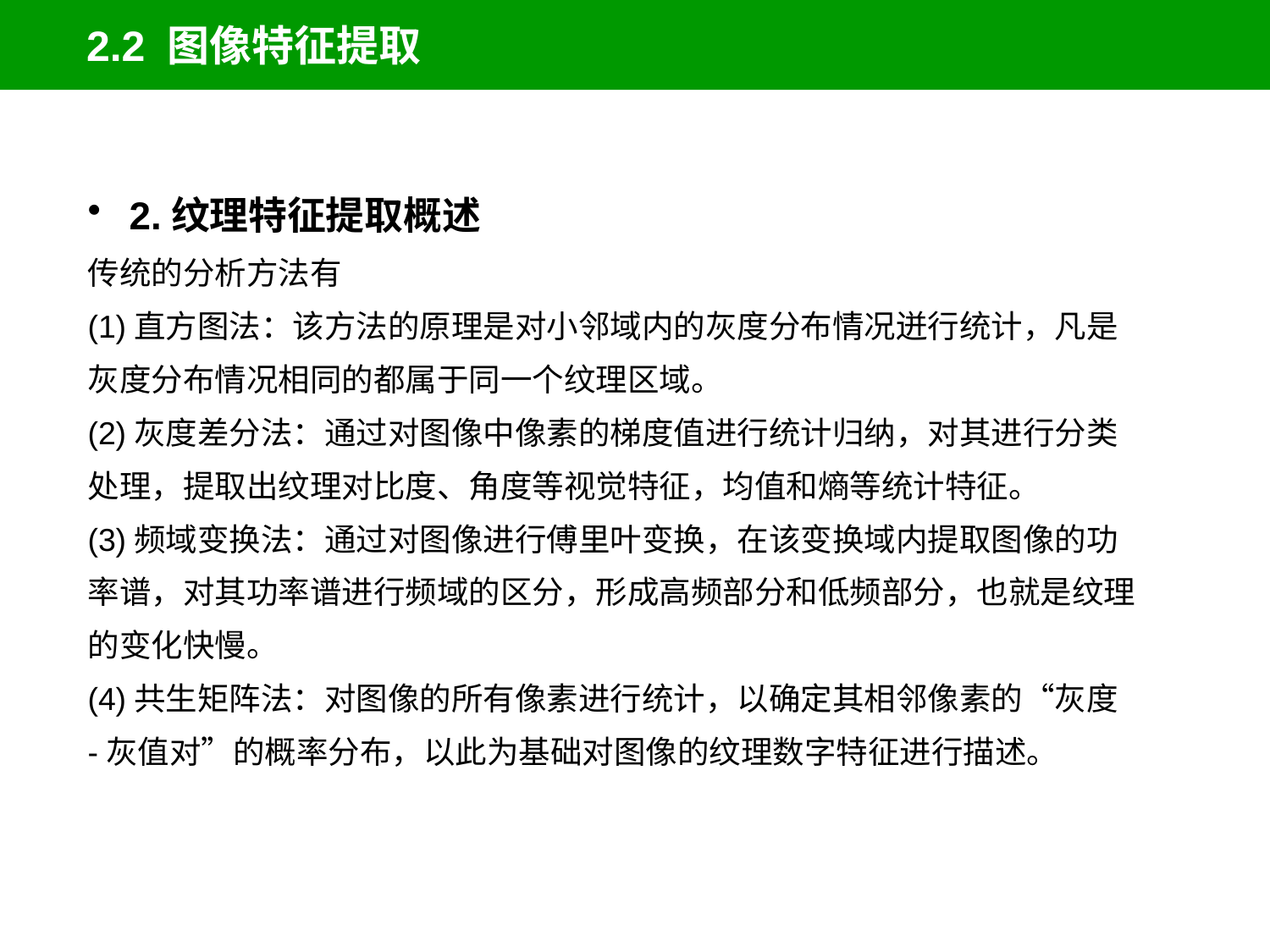

# 2.2 图像特征提取
2.纹理特征提取概述
传统的分析方法有
(1)直方图法：该方法的原理是对小邻域内的灰度分布情况迸行统计，凡是
灰度分布情况相同的都属于同一个纹理区域。
(2)灰度差分法：通过对图像中像素的梯度值进行统计归纳，对其进行分类
处理，提取出纹理对比度、角度等视觉特征，均值和熵等统计特征。
(3)频域变换法：通过对图像进行傅里叶变换，在该变换域内提取图像的功
率谱，对其功率谱进行频域的区分，形成高频部分和低频部分，也就是纹理的变化快慢。
(4)共生矩阵法：对图像的所有像素进行统计，以确定其相邻像素的“灰度
-灰值对”的概率分布，以此为基础对图像的纹理数字特征进行描述。